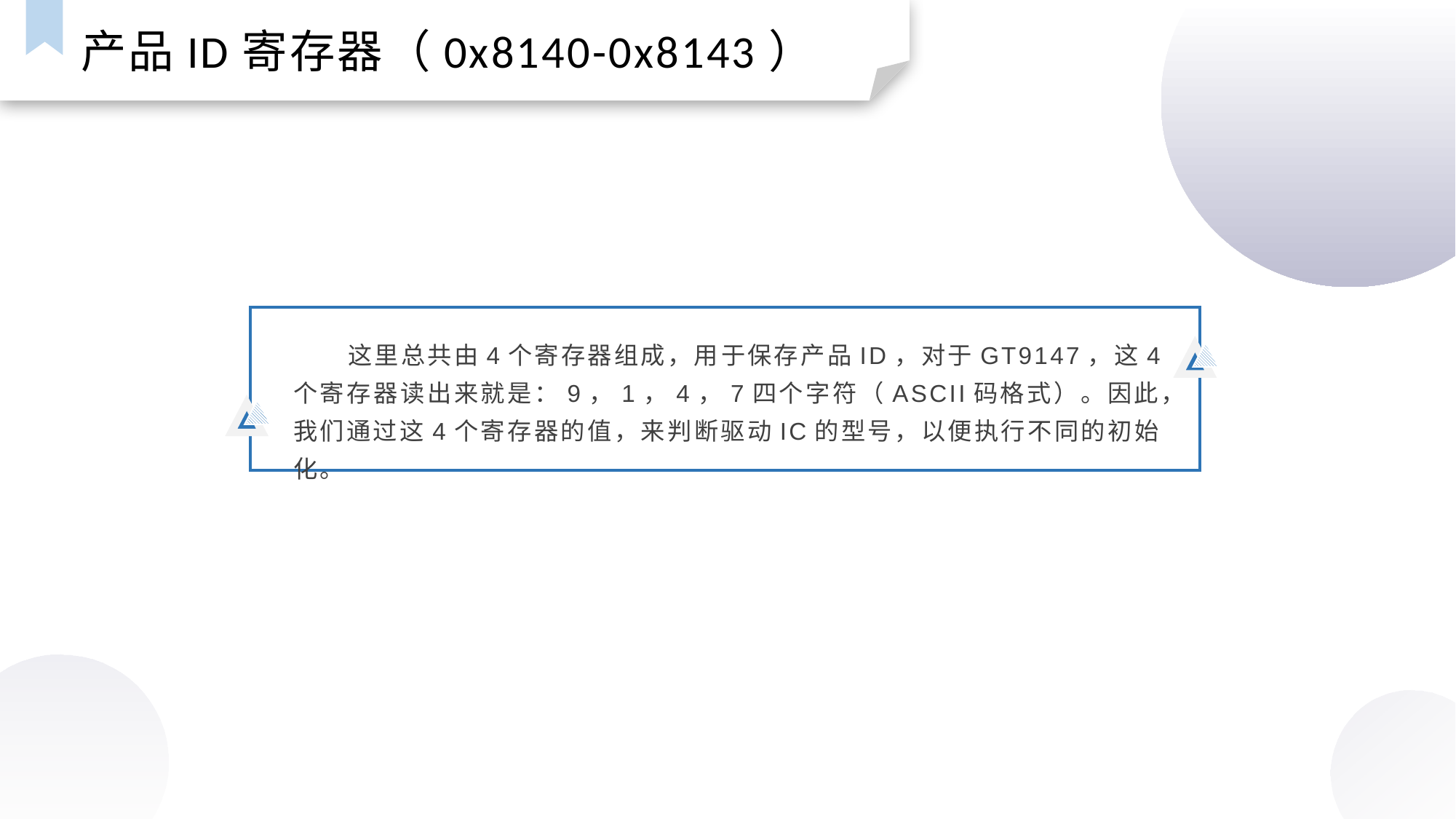

产品ID寄存器（0x8140-0x8143）

这里总共由4个寄存器组成，用于保存产品ID，对于GT9147，这4个寄存器读出来就是：9，1，4，7四个字符（ASCII码格式）。因此，我们通过这4个寄存器的值，来判断驱动IC的型号，以便执行不同的初始化。